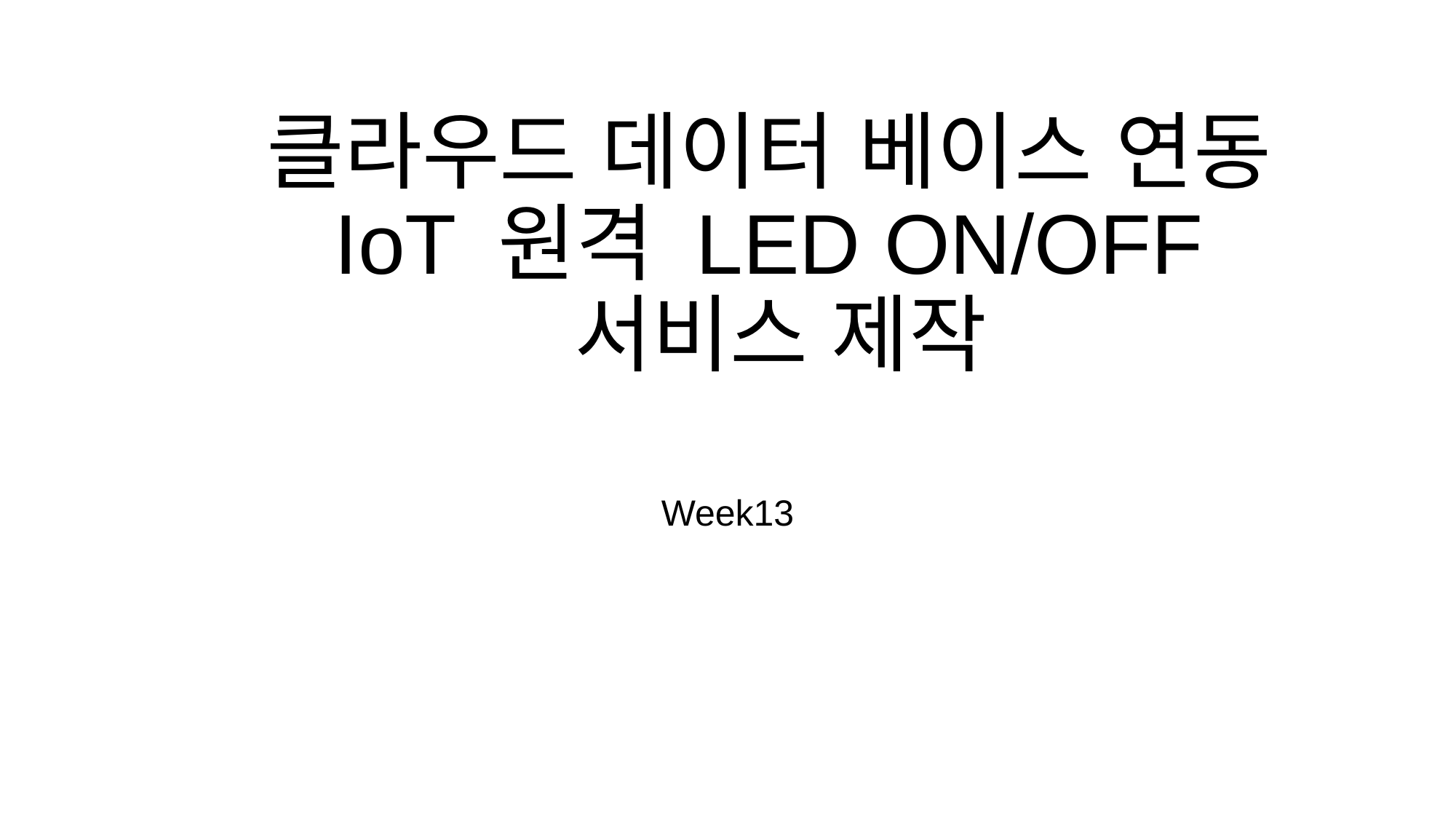

# 클라우드 데이터 베이스 연동 IoT 원격 LED ON/OFF 서비스 제작

Week13